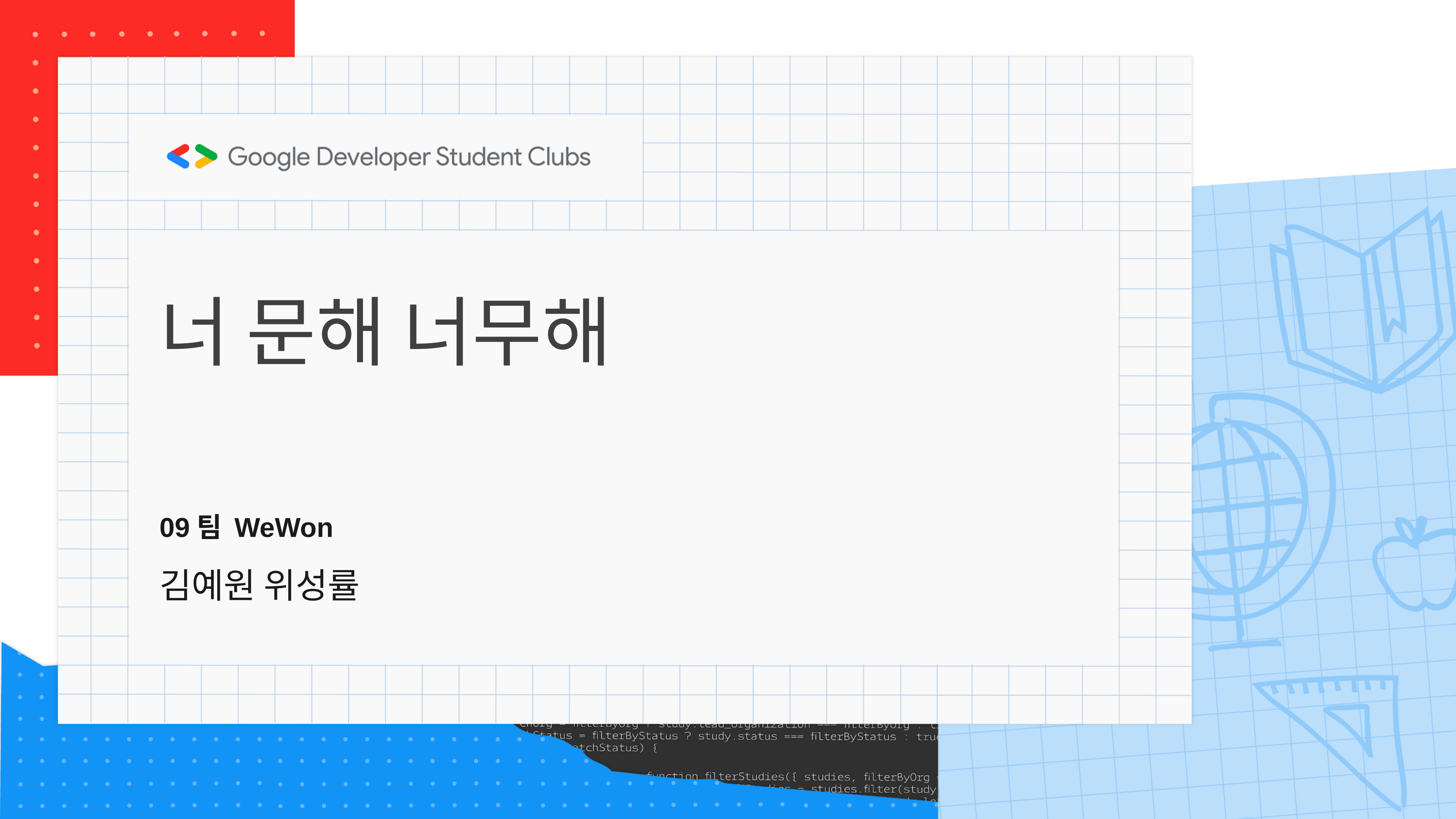

# 너 문해 너무해

09팀 WeWon
김예원 위성률